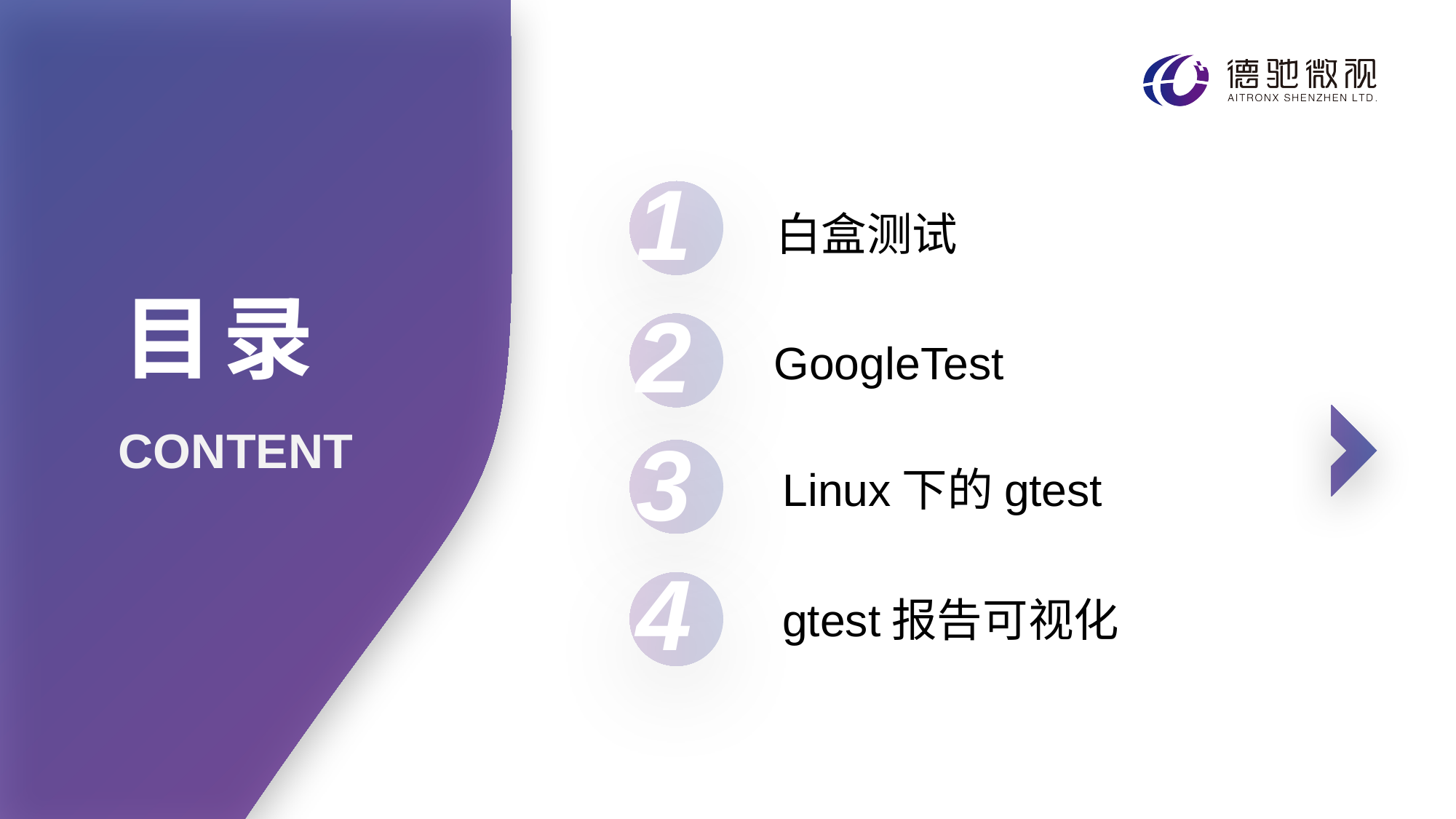

1

白盒测试
目录
2

GoogleTest
CONTENT
3

Linux下的gtest
4

gtest报告可视化